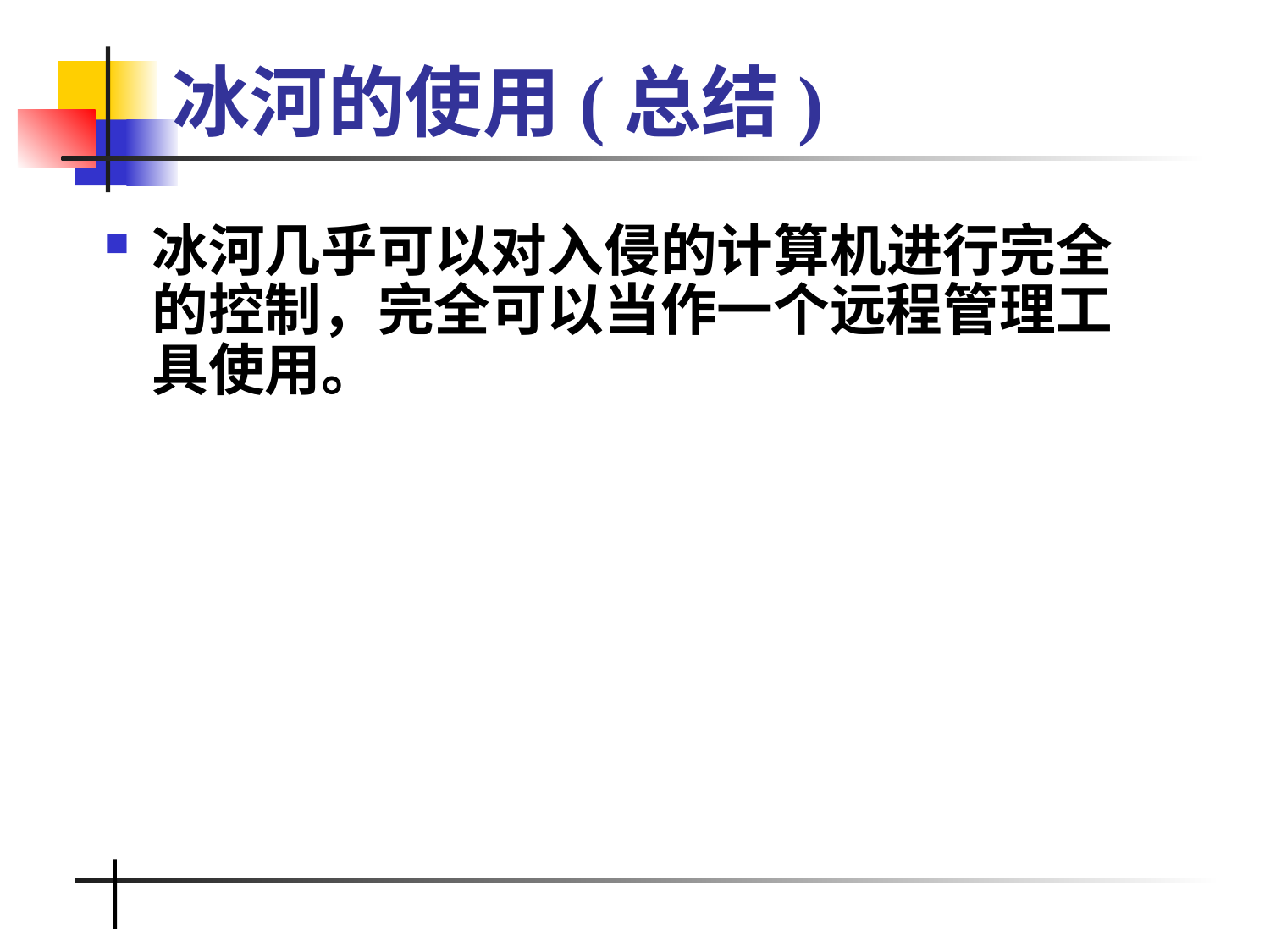

# 冰河的使用(总结)
冰河几乎可以对入侵的计算机进行完全的控制，完全可以当作一个远程管理工具使用。